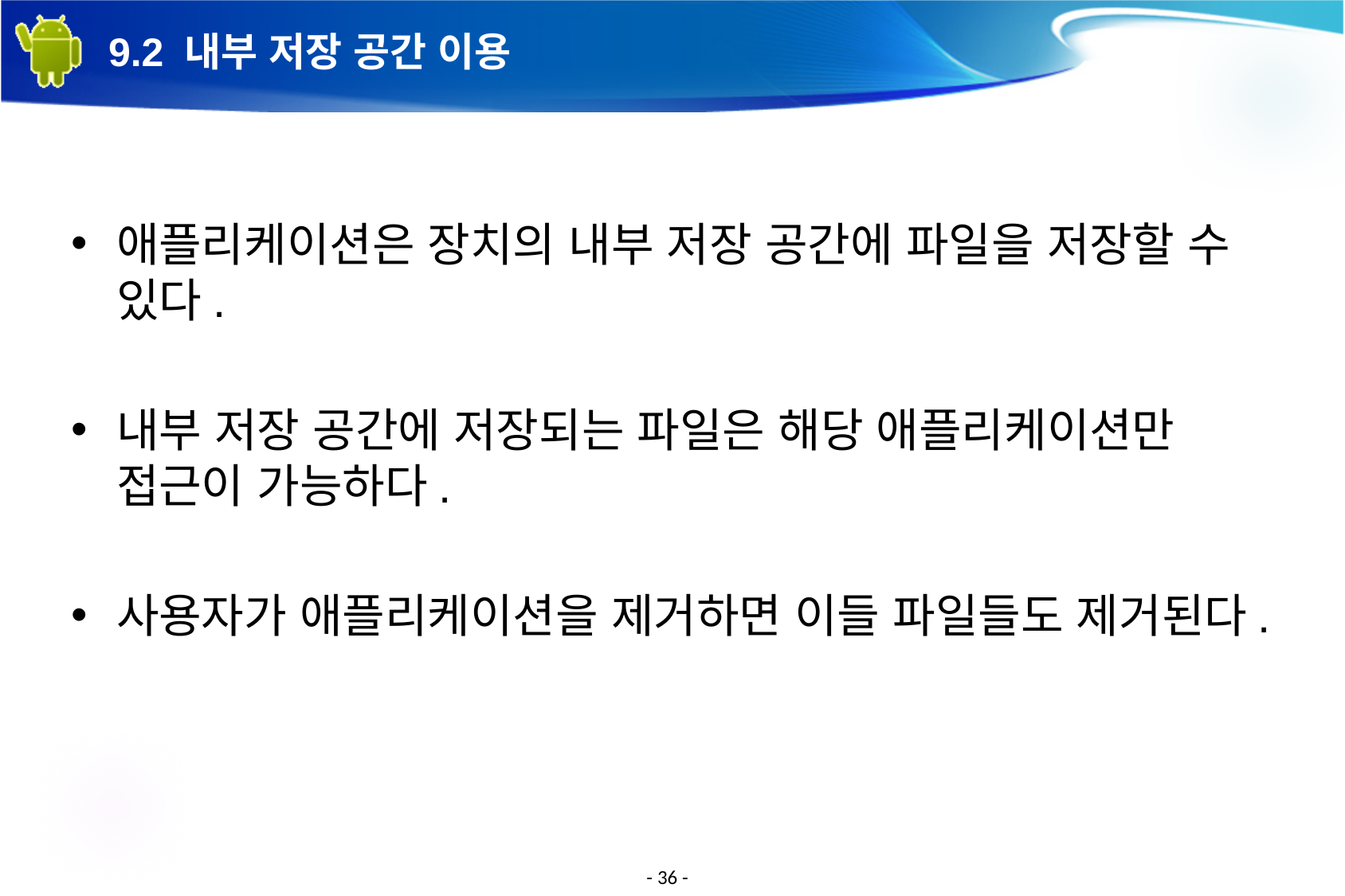

# 9.2 내부 저장 공간 이용
애플리케이션은 장치의 내부 저장 공간에 파일을 저장할 수 있다.

내부 저장 공간에 저장되는 파일은 해당 애플리케이션만 접근이 가능하다.

사용자가 애플리케이션을 제거하면 이들 파일들도 제거된다.